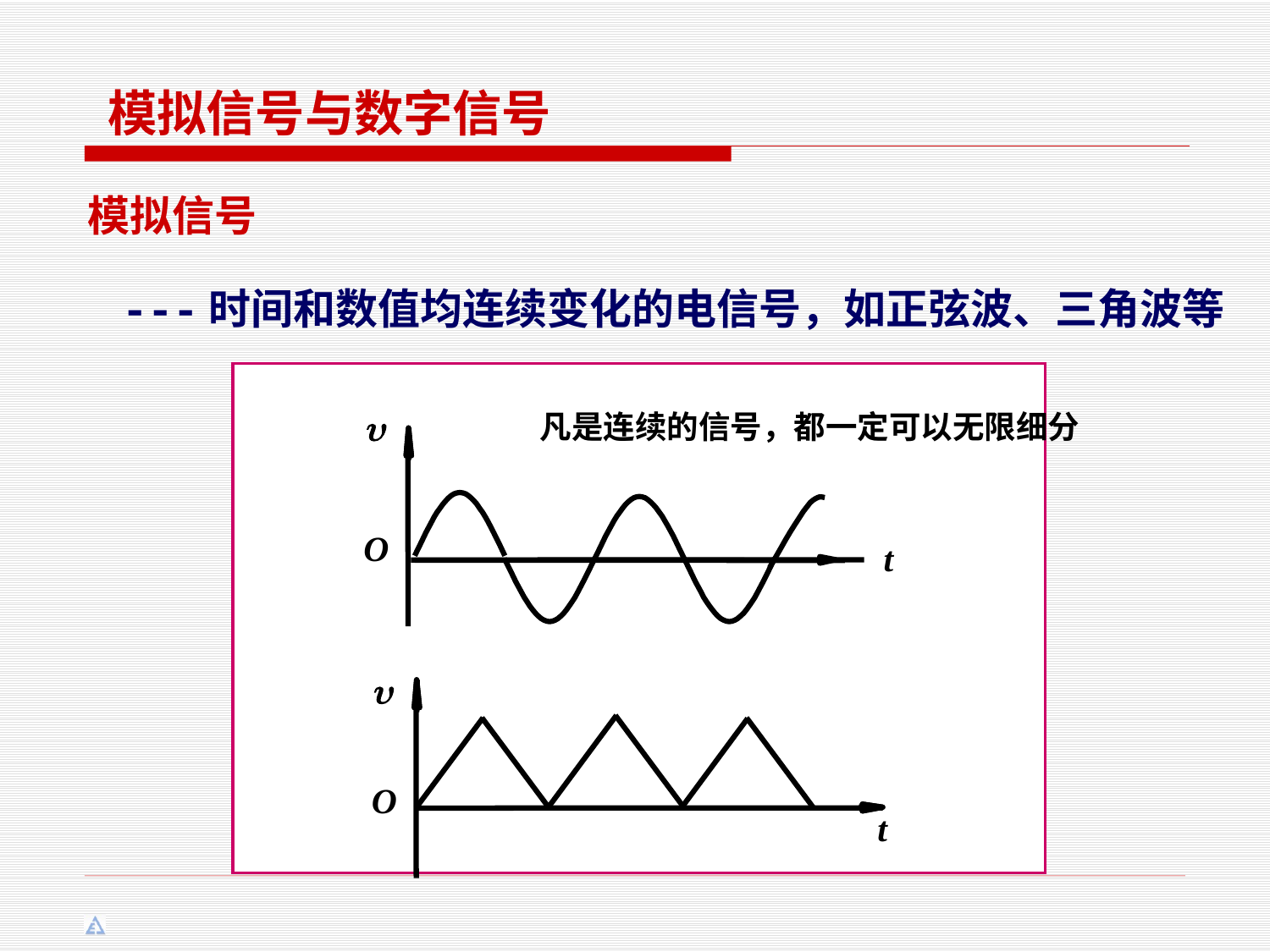

模拟信号与数字信号
模拟信号
---时间和数值均连续变化的电信号，如正弦波、三角波等

凡是连续的信号，都一定可以无限细分
υ

O
t

υ

O

t